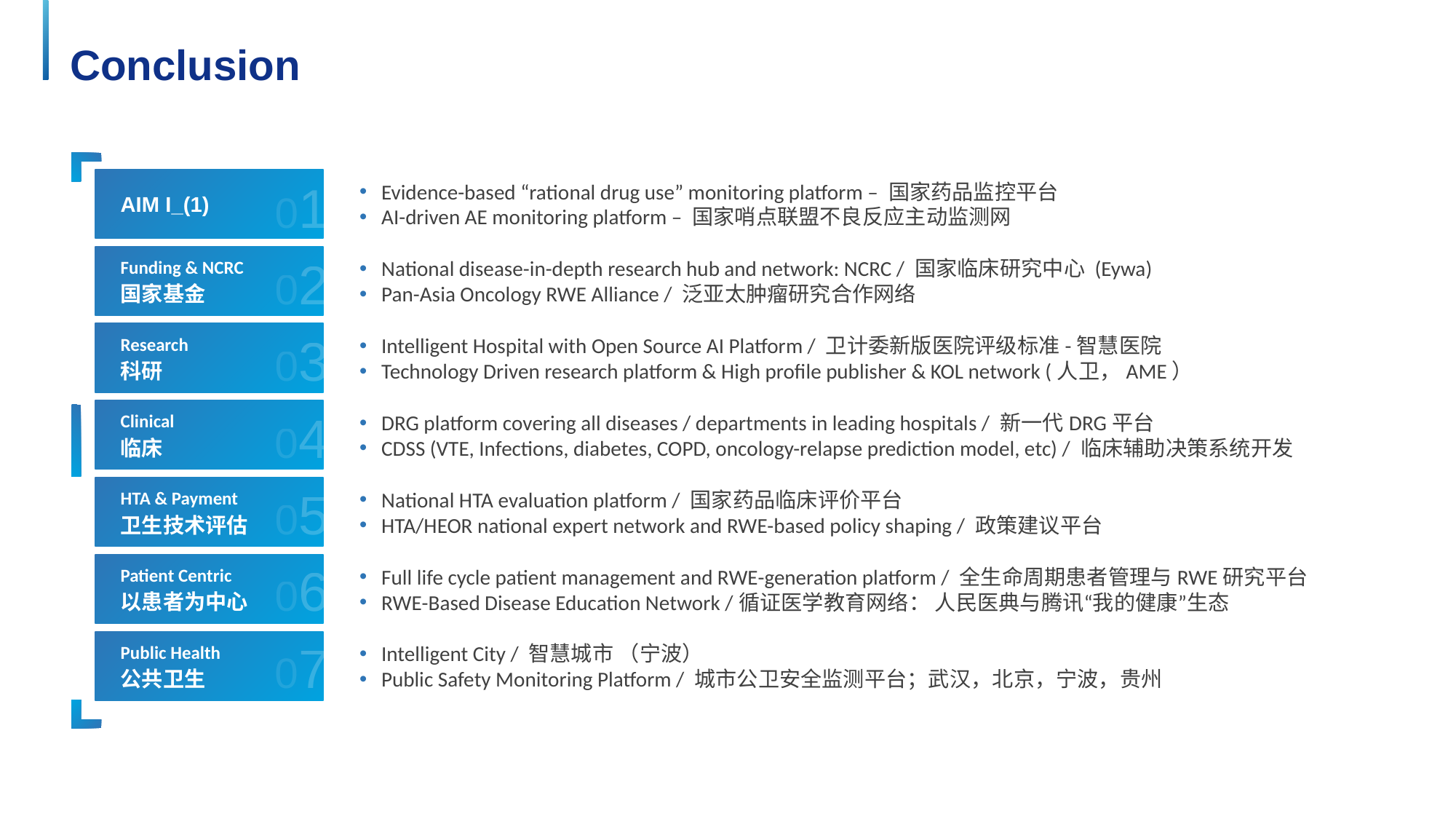

Conclusion

01
02
03
04
05
06
07
AIM I_(1)
Evidence-based “rational drug use” monitoring platform – 国家药品监控平台
AI-driven AE monitoring platform – 国家哨点联盟不良反应主动监测网
Funding & NCRC
国家基金
National disease-in-depth research hub and network: NCRC / 国家临床研究中心 (Eywa)
Pan-Asia Oncology RWE Alliance / 泛亚太肿瘤研究合作网络
Research
科研
Intelligent Hospital with Open Source AI Platform / 卫计委新版医院评级标准-智慧医院
Technology Driven research platform & High profile publisher & KOL network (人卫，AME）
Clinical
临床
DRG platform covering all diseases / departments in leading hospitals / 新一代DRG平台
CDSS (VTE, Infections, diabetes, COPD, oncology-relapse prediction model, etc) / 临床辅助决策系统开发
HTA & Payment
卫生技术评估
National HTA evaluation platform / 国家药品临床评价平台
HTA/HEOR national expert network and RWE-based policy shaping / 政策建议平台
Patient Centric
以患者为中心
Full life cycle patient management and RWE-generation platform / 全生命周期患者管理与RWE研究平台
RWE-Based Disease Education Network /循证医学教育网络： 人民医典与腾讯“我的健康”生态
Public Health
公共卫生
Intelligent City / 智慧城市 （宁波）
Public Safety Monitoring Platform / 城市公卫安全监测平台；武汉，北京，宁波，贵州